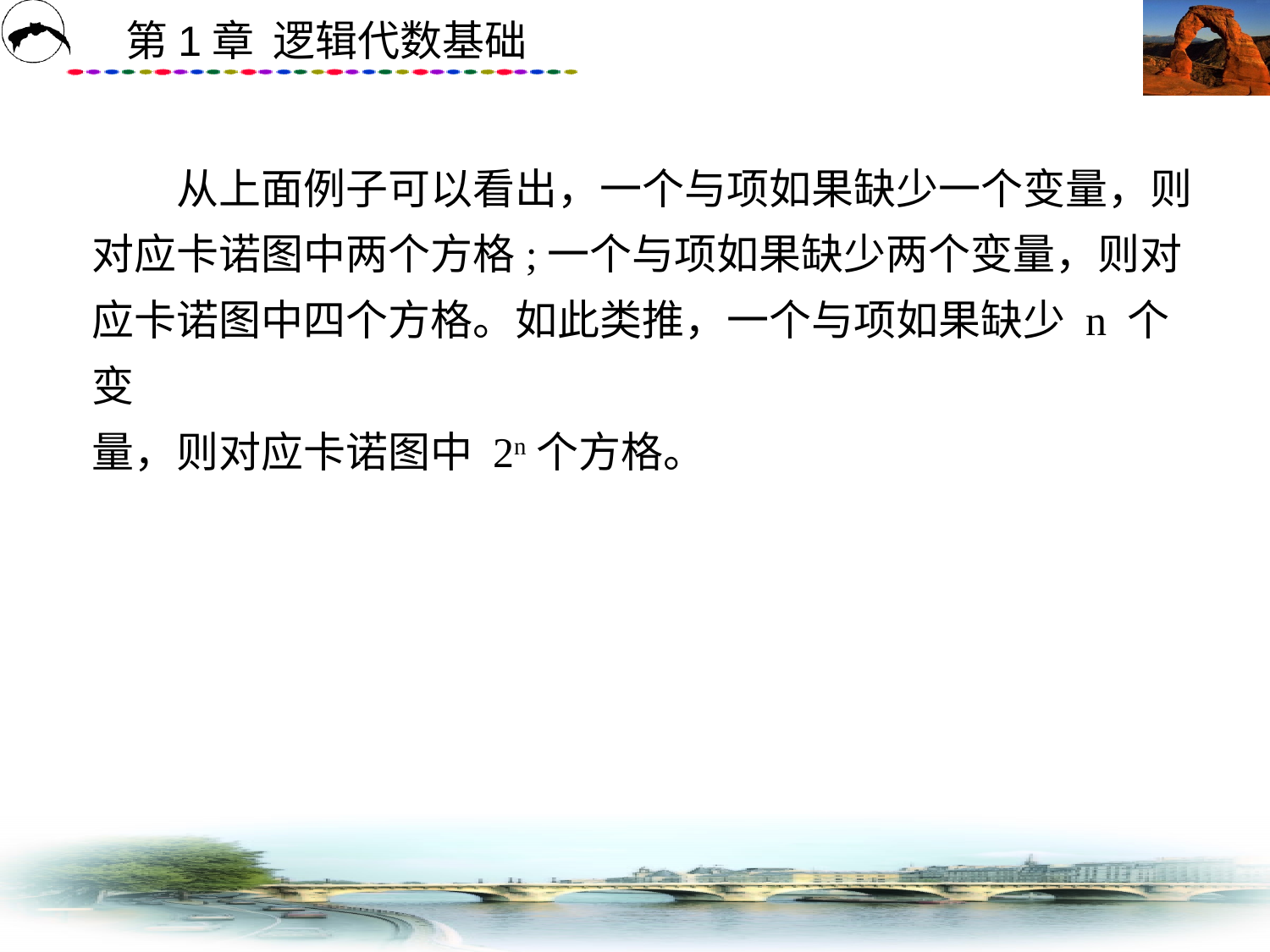

# 从上面例子可以看出，一个与项如果缺少一个变量，则对应卡诺图中两个方格;一个与项如果缺少两个变量，则对应卡诺图中四个方格。如此类推，一个与项如果缺少 n 个变 量，则对应卡诺图中 2n个方格。